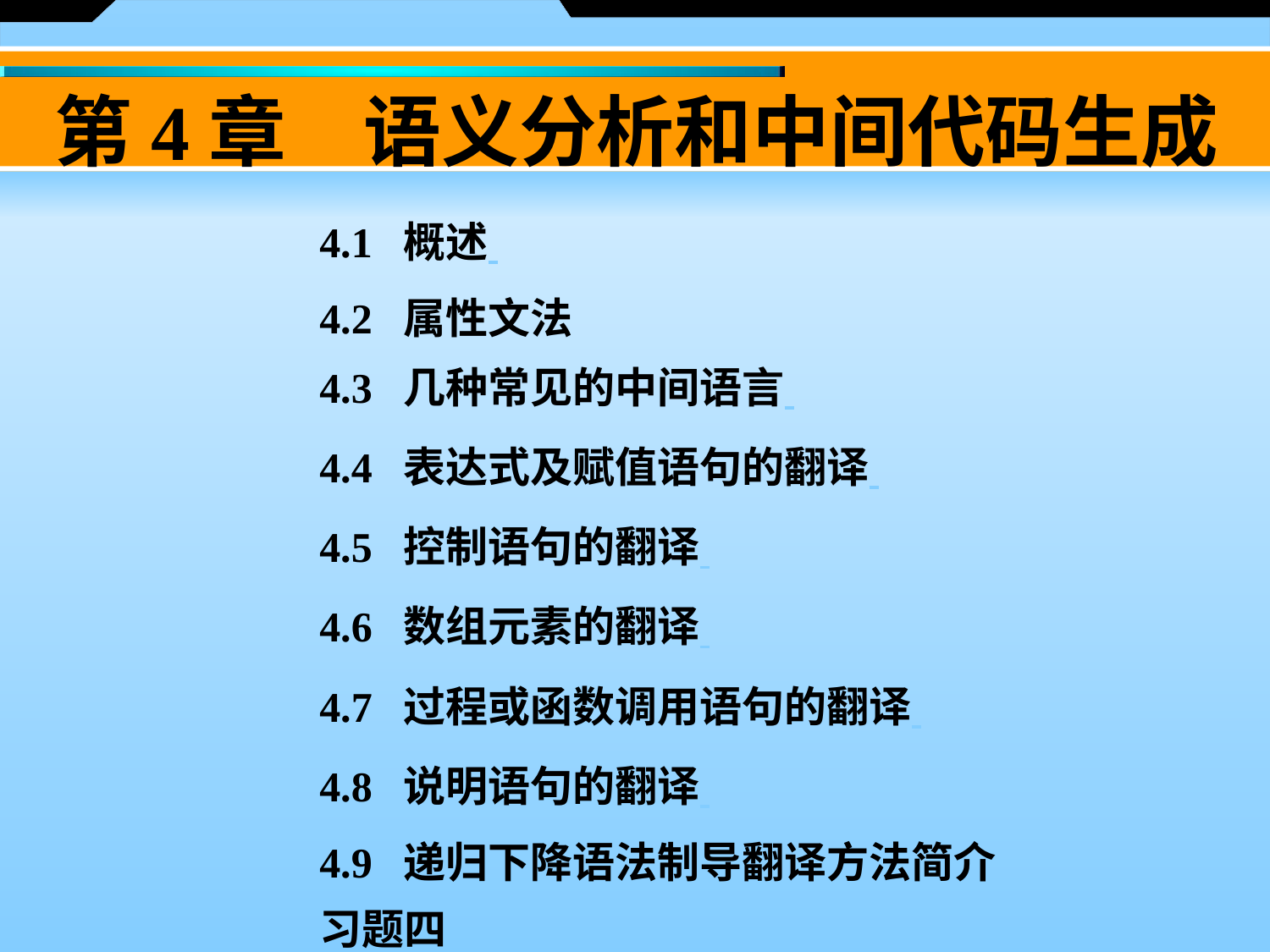

第4章　语义分析和中间代码生成
4.1  概述
4.2  属性文法
4.3  几种常见的中间语言
4.4  表达式及赋值语句的翻译
4.5  控制语句的翻译
4.6  数组元素的翻译
4.7  过程或函数调用语句的翻译
4.8  说明语句的翻译
4.9  递归下降语法制导翻译方法简介
习题四